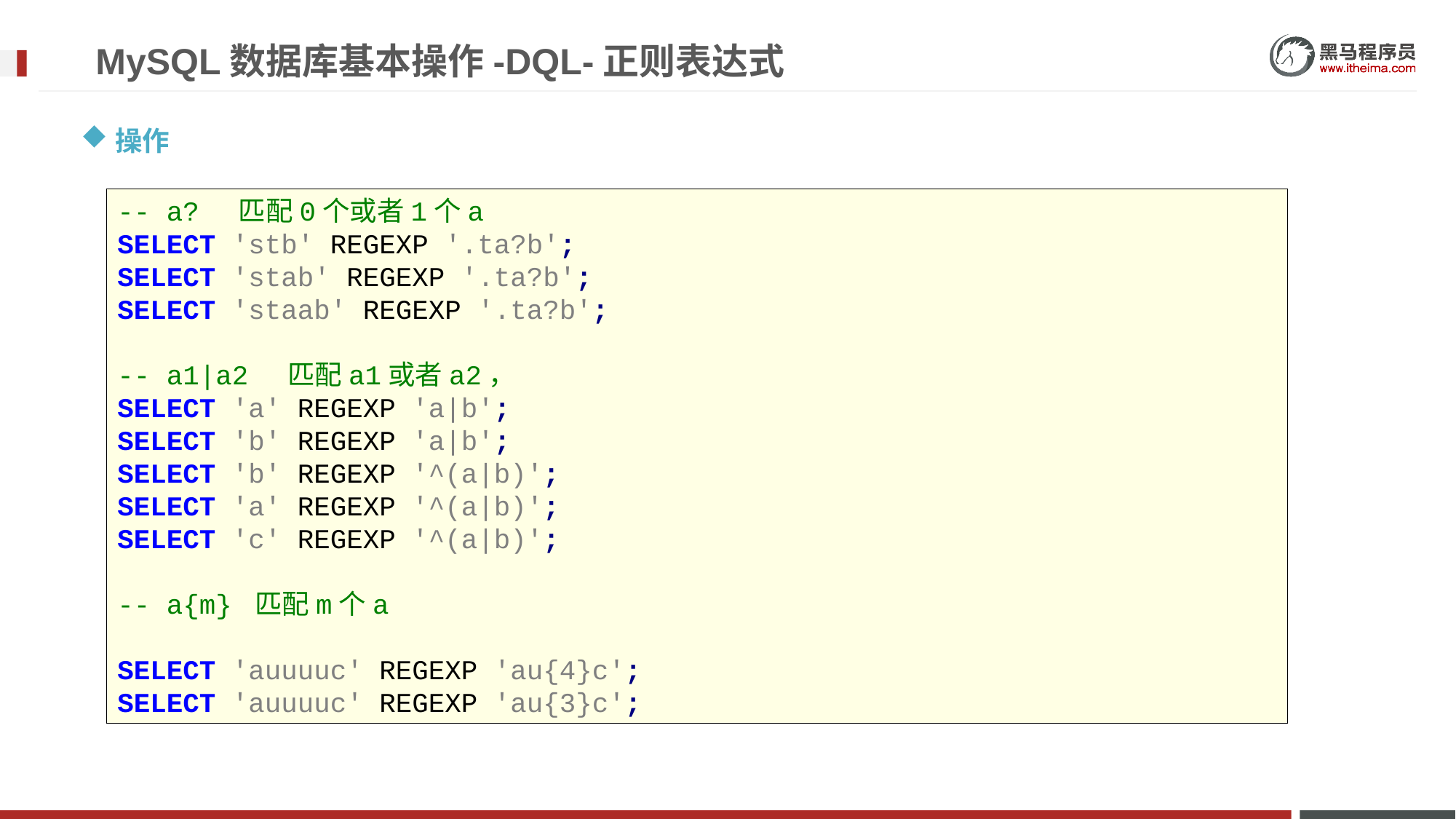

# MySQL数据库基本操作-DQL-正则表达式
操作
-- a?  匹配0个或者1个a
SELECT 'stb' REGEXP '.ta?b';
SELECT 'stab' REGEXP '.ta?b';
SELECT 'staab' REGEXP '.ta?b';

-- a1|a2  匹配a1或者a2，
SELECT 'a' REGEXP 'a|b';
SELECT 'b' REGEXP 'a|b';
SELECT 'b' REGEXP '^(a|b)';
SELECT 'a' REGEXP '^(a|b)';
SELECT 'c' REGEXP '^(a|b)';

-- a{m} 匹配m个a

SELECT 'auuuuc' REGEXP 'au{4}c';
SELECT 'auuuuc' REGEXP 'au{3}c';